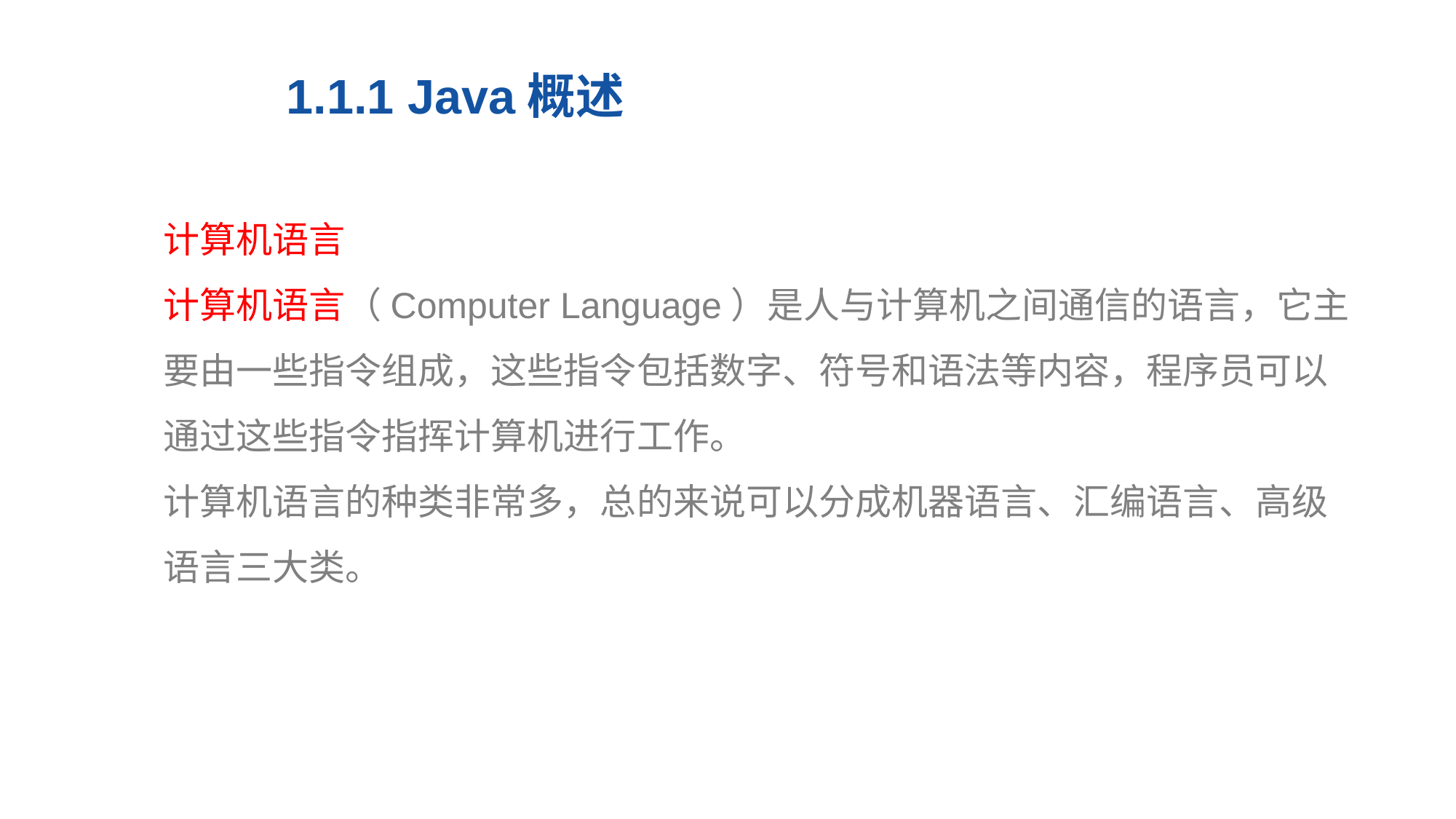

1.1.1 Java概述
计算机语言
计算机语言（Computer Language）是人与计算机之间通信的语言，它主要由一些指令组成，这些指令包括数字、符号和语法等内容，程序员可以通过这些指令指挥计算机进行工作。
计算机语言的种类非常多，总的来说可以分成机器语言、汇编语言、高级语言三大类。